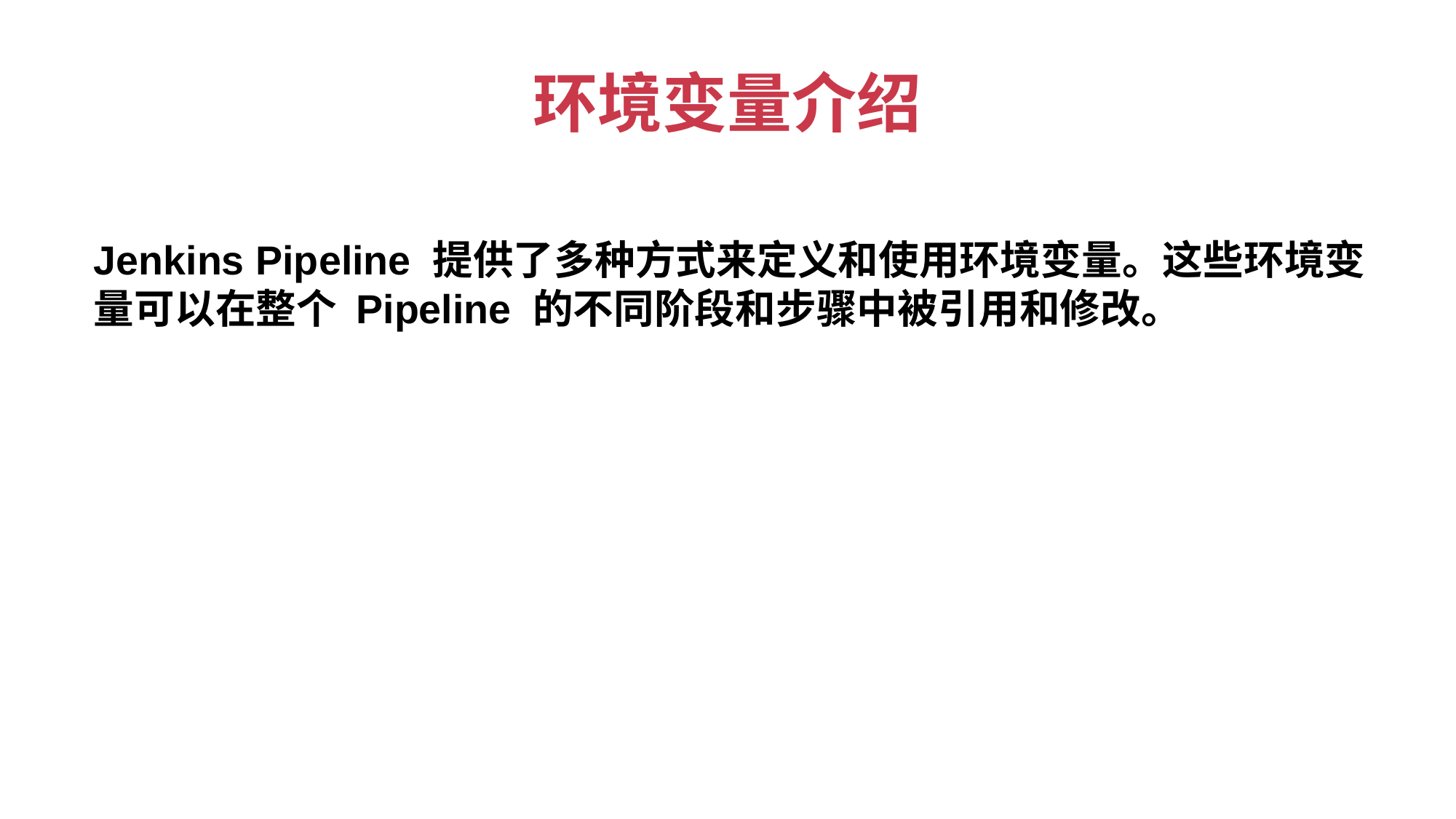

# 环境变量介绍
Jenkins Pipeline 提供了多种方式来定义和使用环境变量。这些环境变量可以在整个 Pipeline 的不同阶段和步骤中被引用和修改。